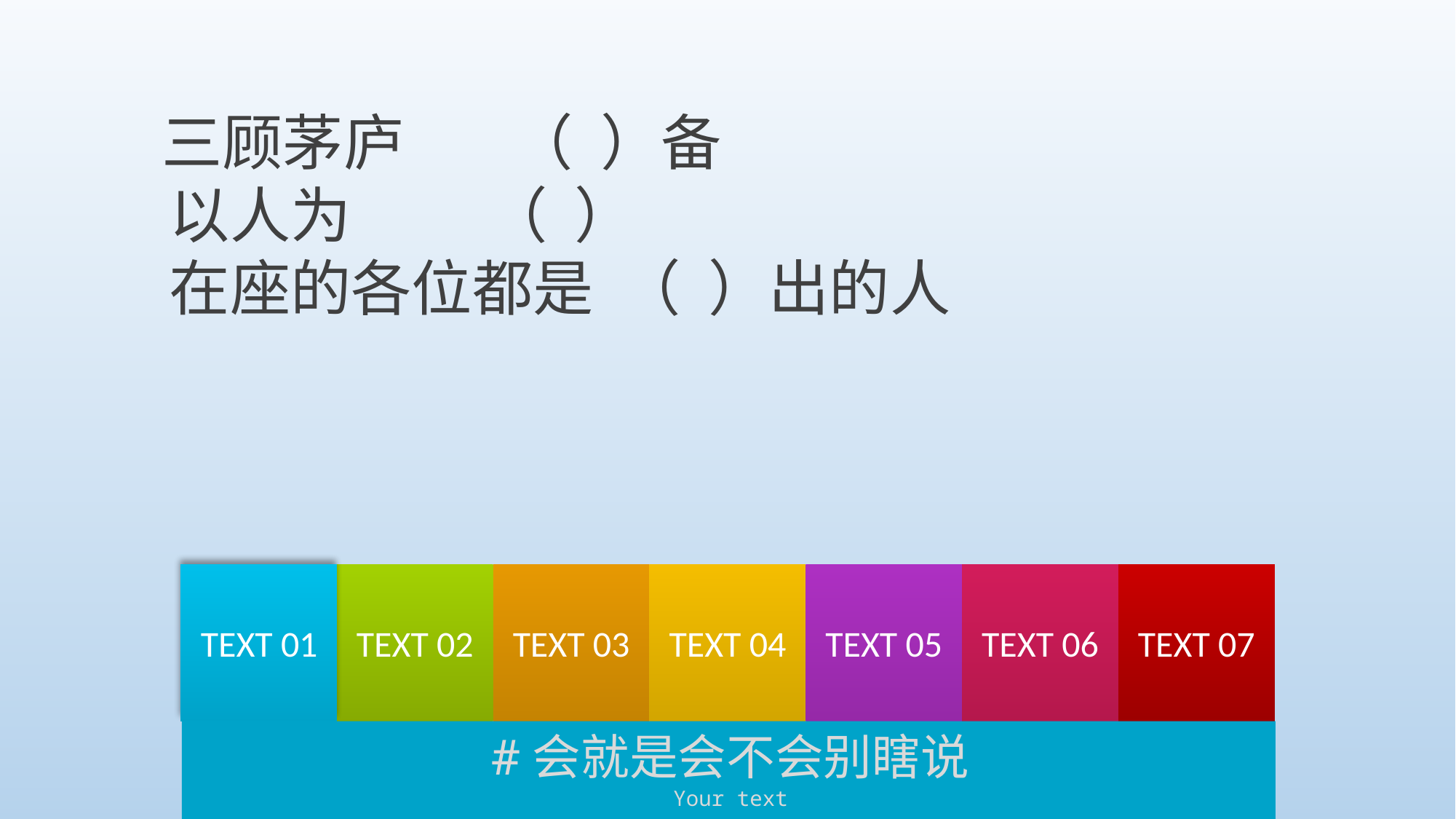

三顾茅庐        （  ）备
  以人为          （  ）
  在座的各位都是  （  ）出的人

TEXT 07
TEXT 06
TEXT 05
TEXT 01
TEXT 02
TEXT 03
TEXT 04

#会就是会不会别瞎说
Your text